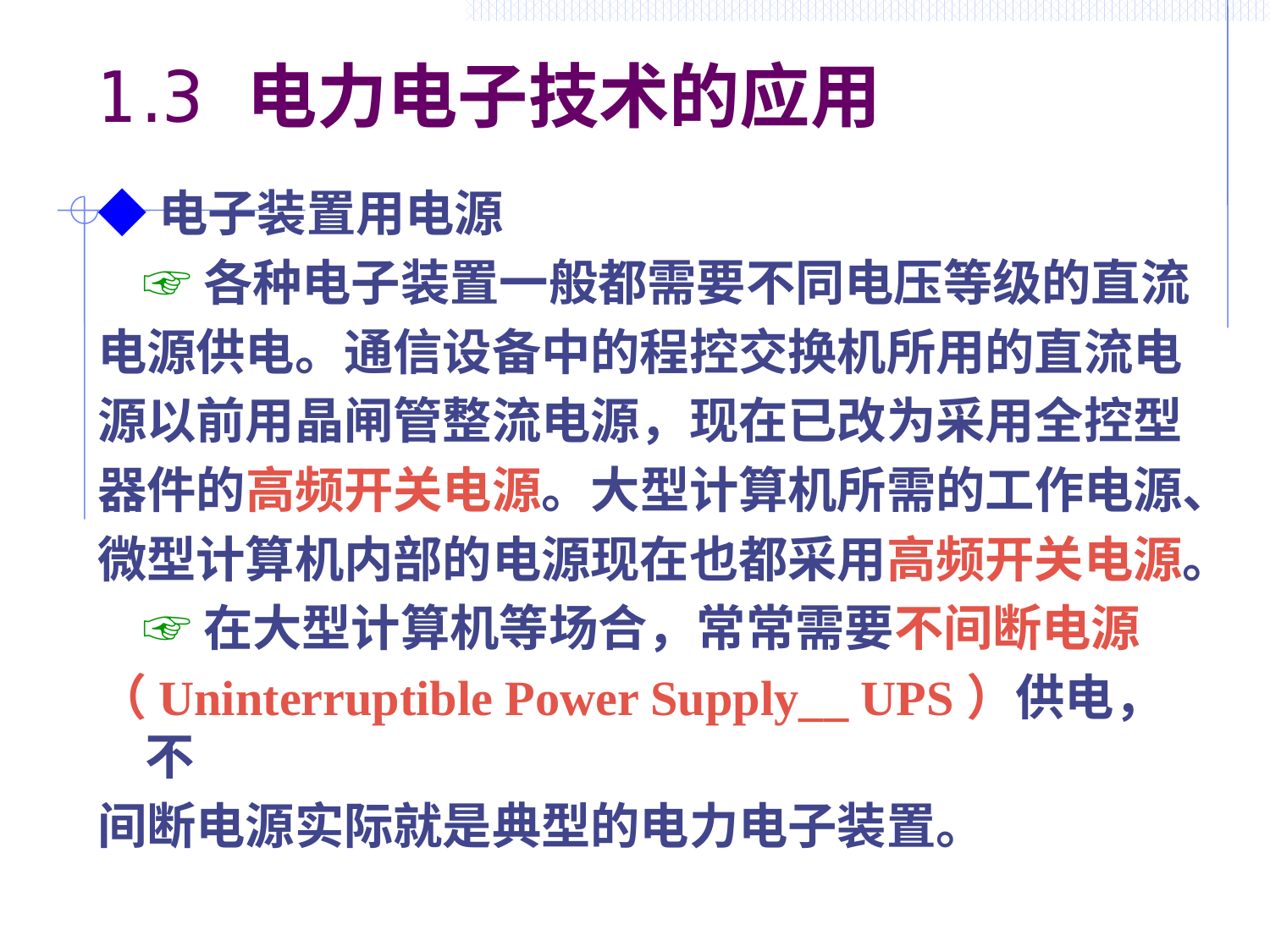

# 1.3 电力电子技术的应用
◆电子装置用电源
    ☞各种电子装置一般都需要不同电压等级的直流
电源供电。通信设备中的程控交换机所用的直流电
源以前用晶闸管整流电源，现在已改为采用全控型
器件的高频开关电源。大型计算机所需的工作电源、
微型计算机内部的电源现在也都采用高频开关电源。
    ☞在大型计算机等场合，常常需要不间断电源
（Uninterruptible Power Supply__ UPS）供电，不
间断电源实际就是典型的电力电子装置。